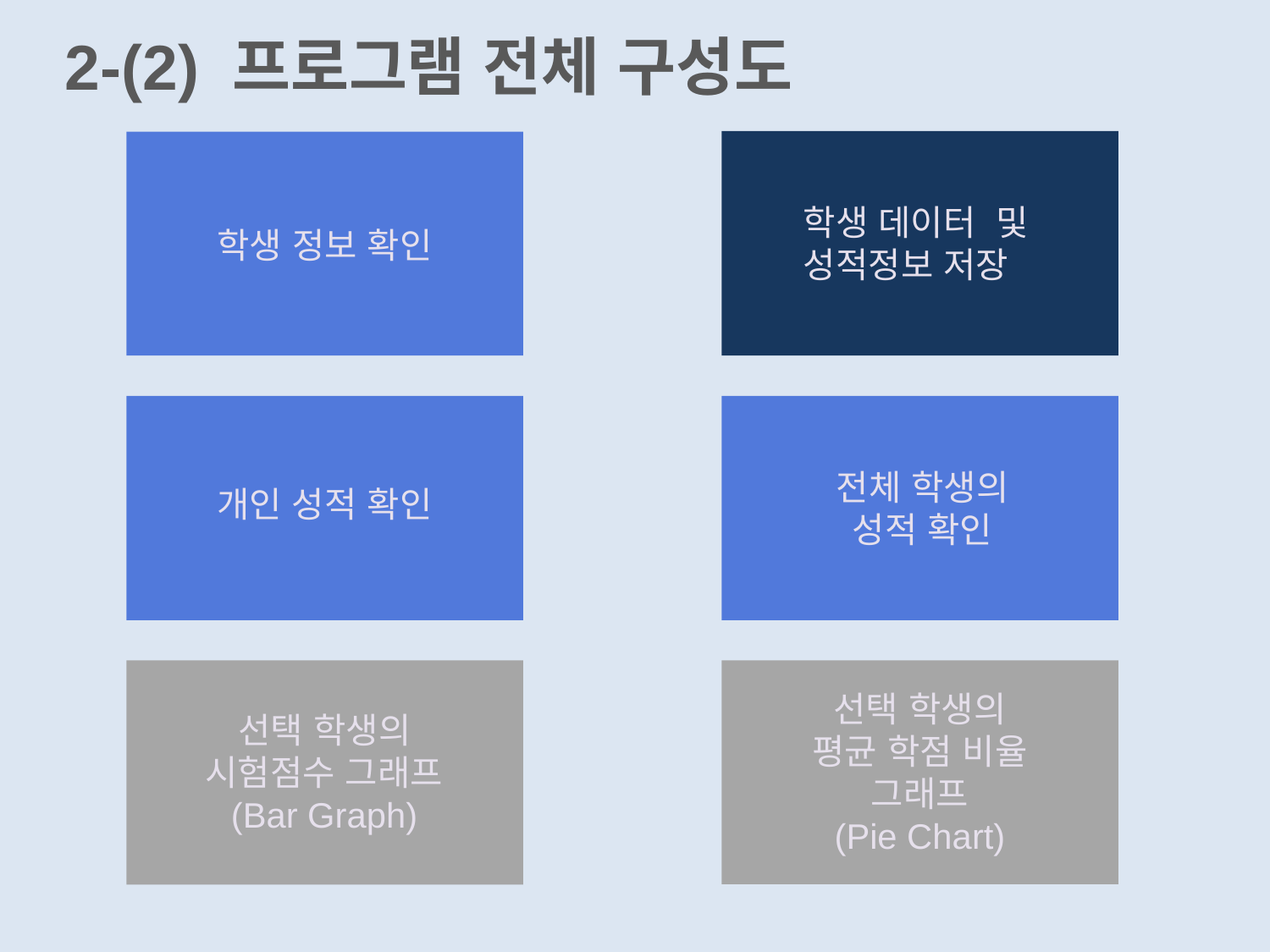

2-(2) 프로그램 전체 구성도

학생 데이터  및 성적정보 저장

학생 정보 확인

전체 학생의
성적 확인
개인 성적 확인

선택 학생의
평균 학점 비율 그래프
(Pie Chart)
선택 학생의 시험점수 그래프(Bar Graph)